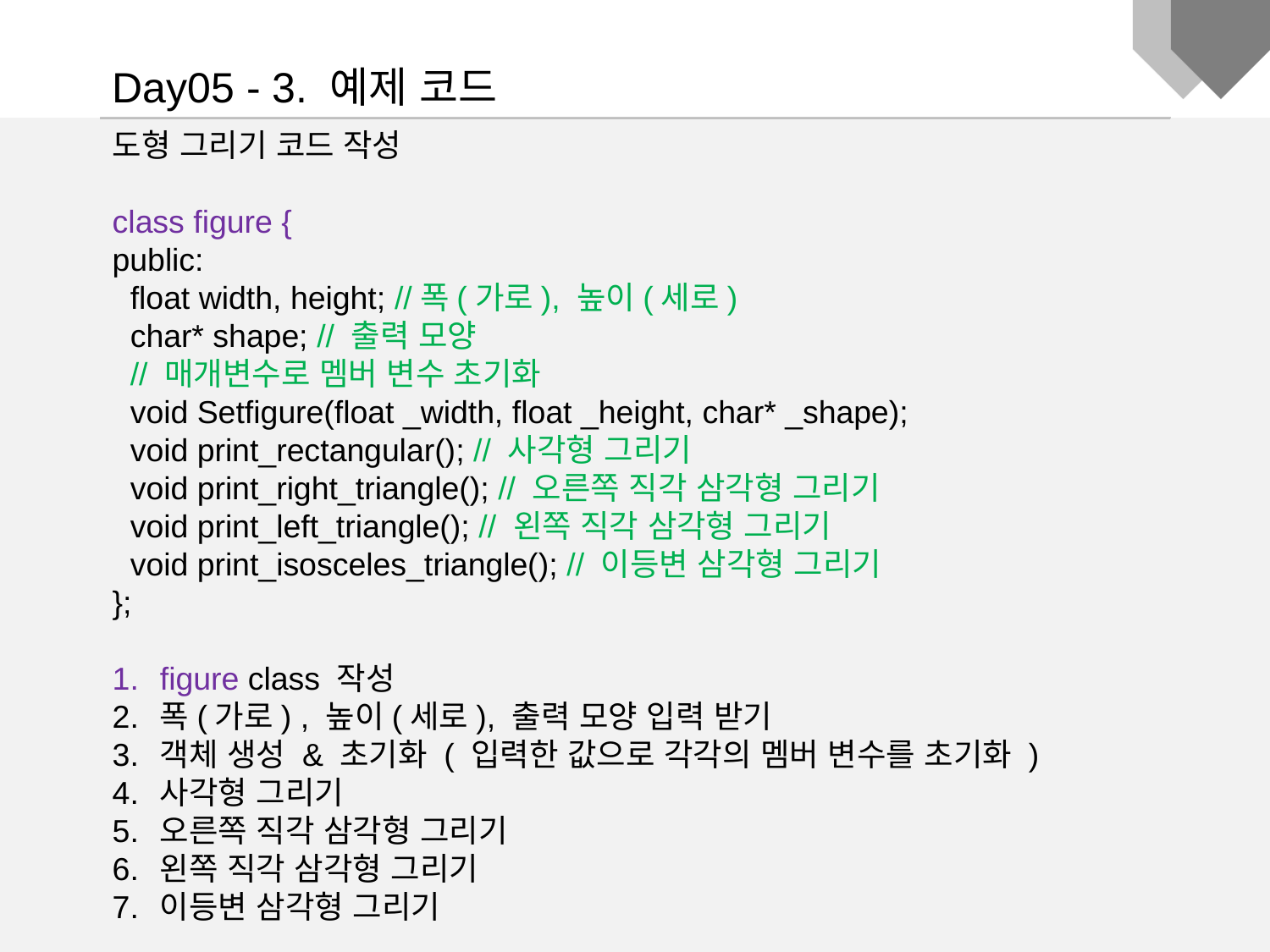

Day05 - 3. 예제 코드
도형 그리기 코드 작성

class figure {
public:
  float width, height; //폭(가로), 높이(세로)
  char* shape; // 출력 모양
  // 매개변수로 멤버 변수 초기화
  void Setfigure(float _width, float _height, char* _shape);
  void print_rectangular(); // 사각형 그리기
  void print_right_triangle(); // 오른쪽 직각 삼각형 그리기
  void print_left_triangle(); // 왼쪽 직각 삼각형 그리기
  void print_isosceles_triangle(); // 이등변 삼각형 그리기
};

figure class 작성
폭(가로) , 높이(세로), 출력 모양 입력 받기
객체 생성 & 초기화 ( 입력한 값으로 각각의 멤버 변수를 초기화 )
사각형 그리기
오른쪽 직각 삼각형 그리기
왼쪽 직각 삼각형 그리기
이등변 삼각형 그리기